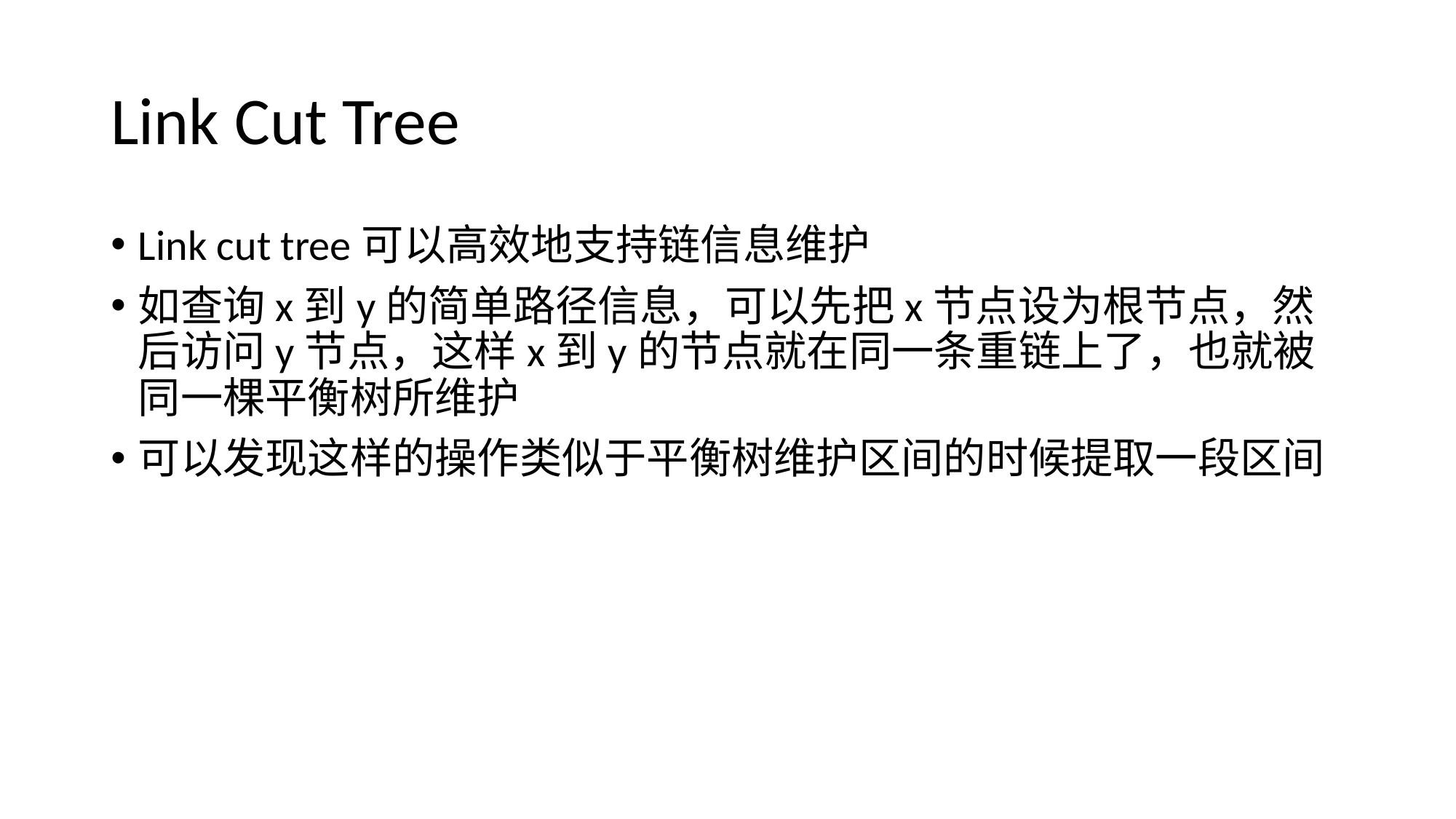

# Link Cut Tree
Link cut tree可以高效地支持链信息维护
如查询x到y的简单路径信息，可以先把x节点设为根节点，然后访问y节点，这样x到y的节点就在同一条重链上了，也就被同一棵平衡树所维护
可以发现这样的操作类似于平衡树维护区间的时候提取一段区间